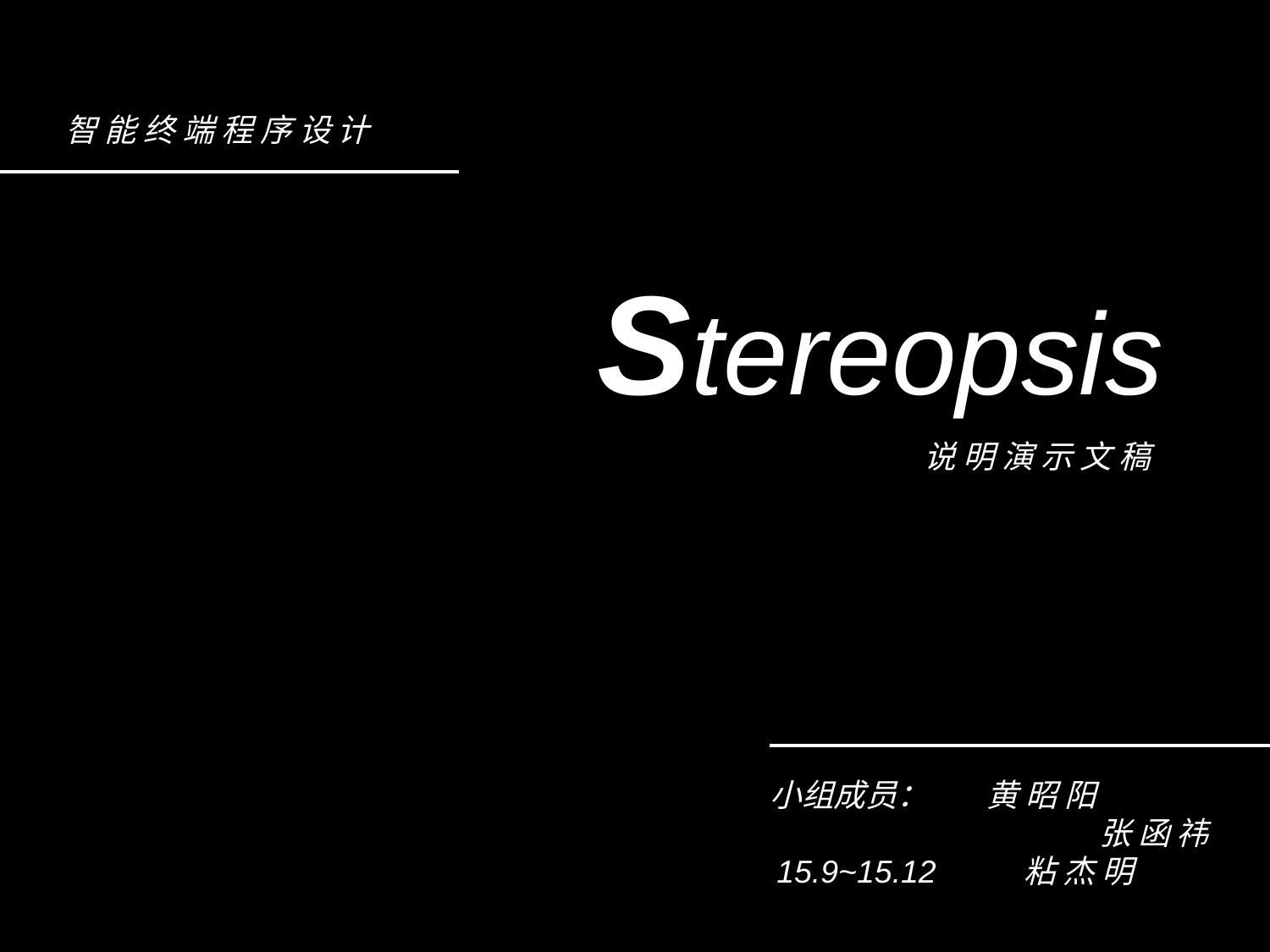

智 能 终 端 程 序 设 计
Stereopsis
说 明 演 示 文 稿
   小组成员：        黄 昭 阳
		          张 函 祎
    15.9~15.12         粘 杰 明